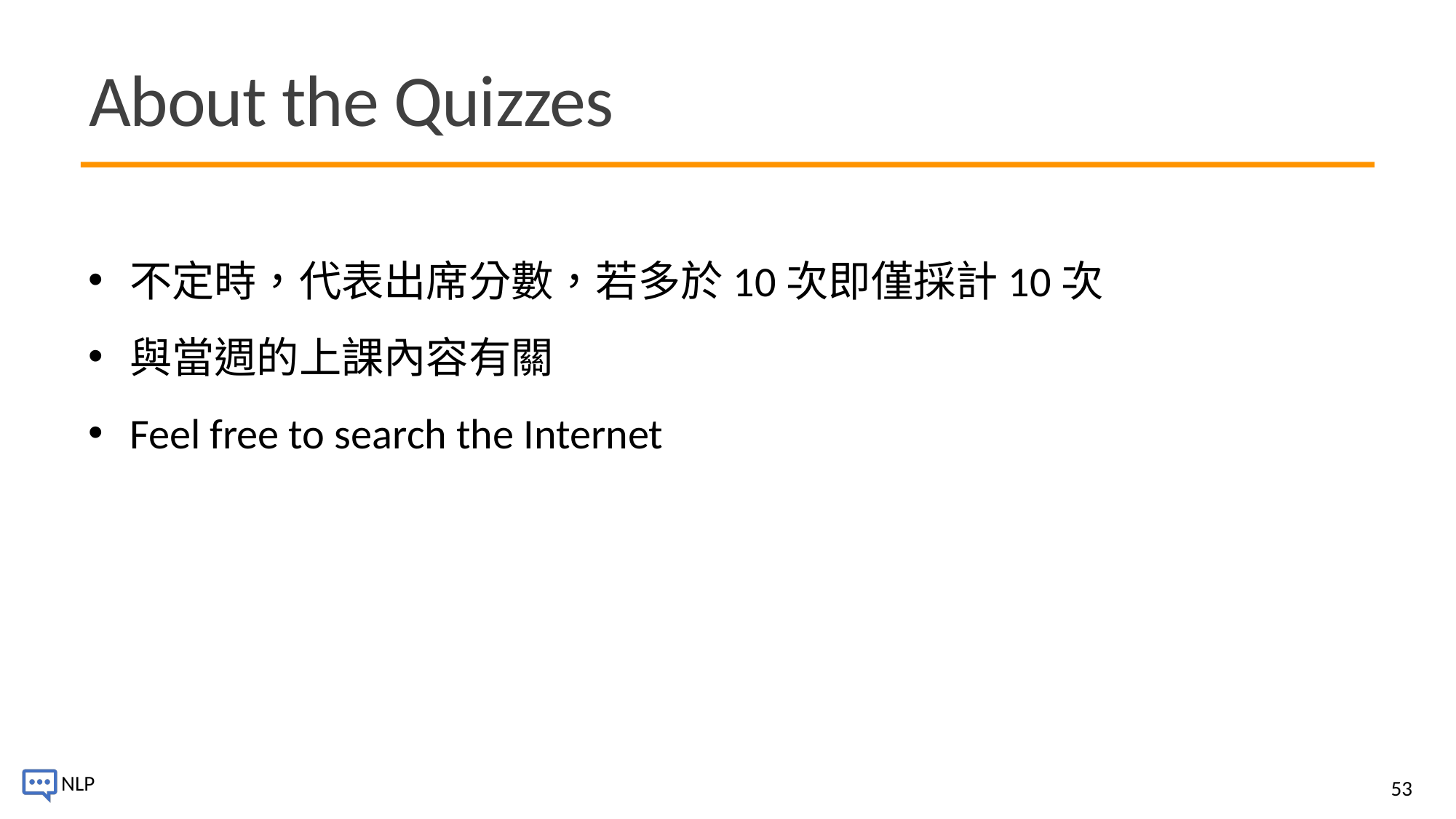

# About the Quizzes
不定時，代表出席分數，若多於10次即僅採計10次
與當週的上課內容有關
Feel free to search the Internet

53